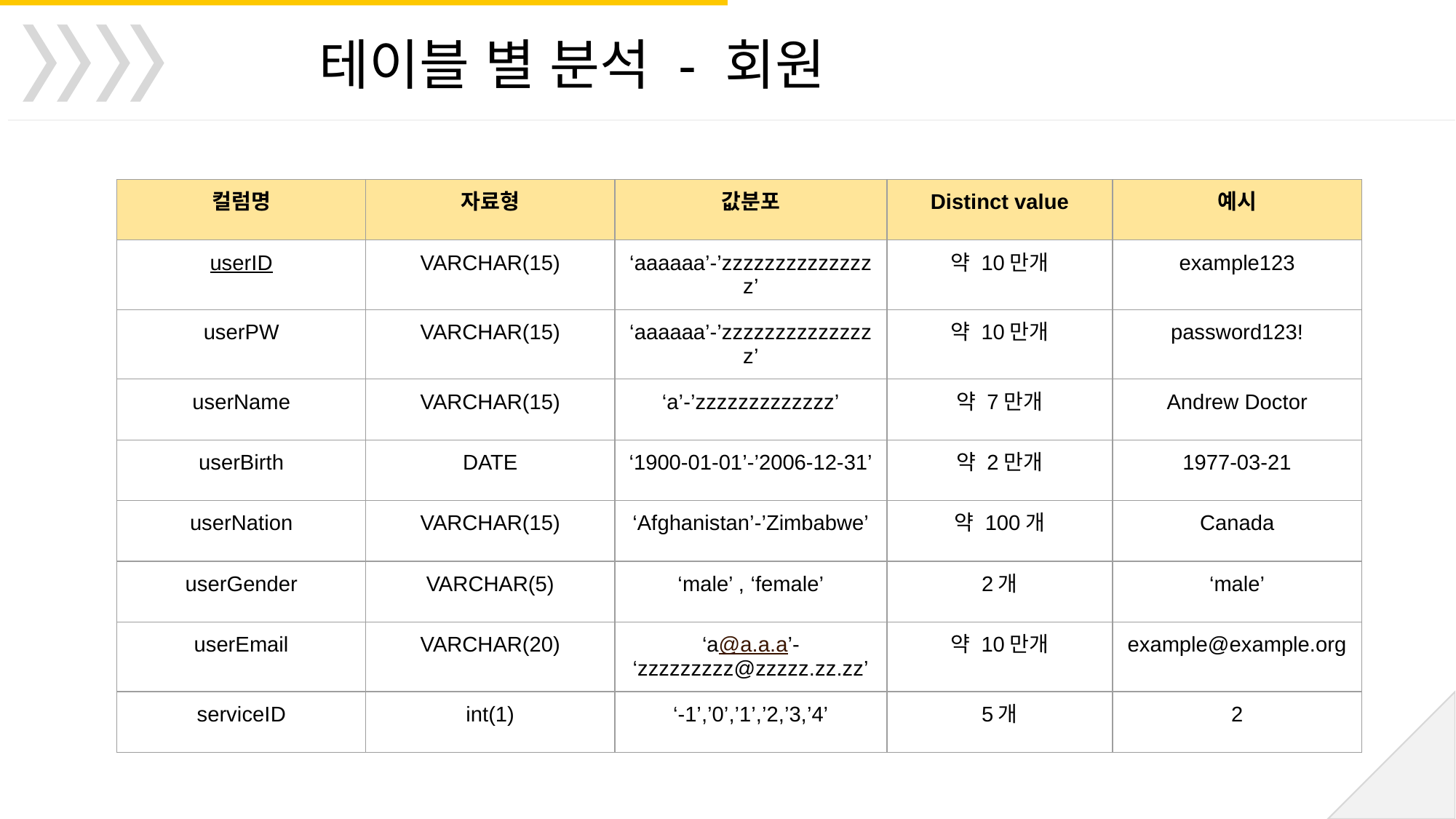

테이블 별 분석 - 회원

| 컬럼명 | 자료형 | 값분포 | Distinct value | 예시 |
| --- | --- | --- | --- | --- |
| userID | VARCHAR(15) | ‘aaaaaa’-’zzzzzzzzzzzzzzz’ | 약 10만개 | example123 |
| userPW | VARCHAR(15) | ‘aaaaaa’-’zzzzzzzzzzzzzzz’ | 약 10만개 | password123! |
| userName | VARCHAR(15) | ‘a’-’zzzzzzzzzzzzz’ | 약 7만개 | Andrew Doctor |
| userBirth | DATE | ‘1900-01-01’-’2006-12-31’ | 약 2만개 | 1977-03-21 |
| userNation | VARCHAR(15) | ‘Afghanistan’-’Zimbabwe’ | 약 100개 | Canada |
| userGender | VARCHAR(5) | ‘male’ , ‘female’ | 2개 | ‘male’ |
| userEmail | VARCHAR(20) | ‘a@a.a.a’- ‘zzzzzzzzz@zzzzz.zz.zz’ | 약 10만개 | example@example.org |
| serviceID | int(1) | ‘-1’,’0’,’1’,’2,’3,’4’ | 5개 | 2 |